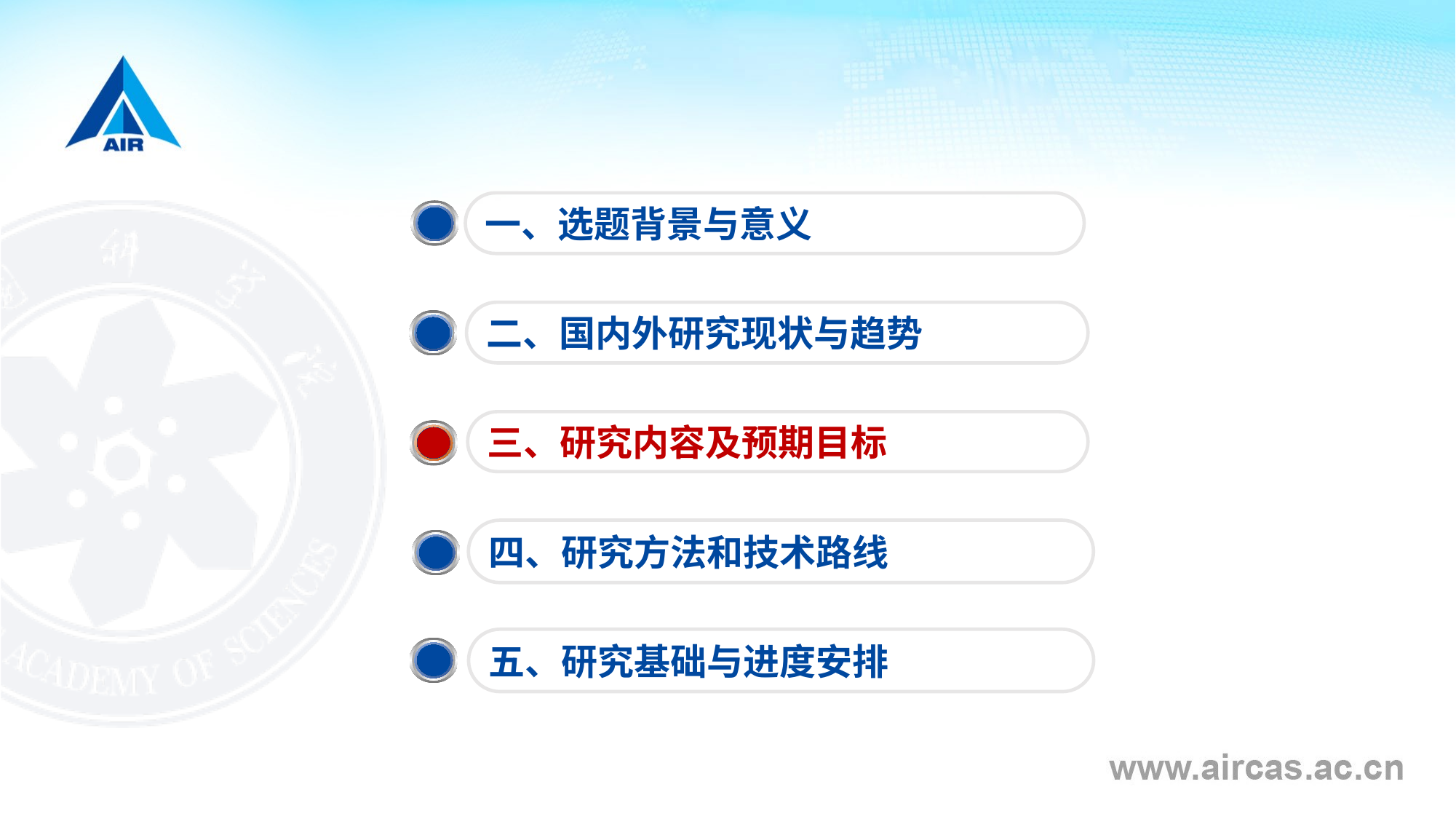

一、选题背景与意义

二、国内外研究现状与趋势

三、研究内容及预期目标

四、研究方法和技术路线

五、研究基础与进度安排